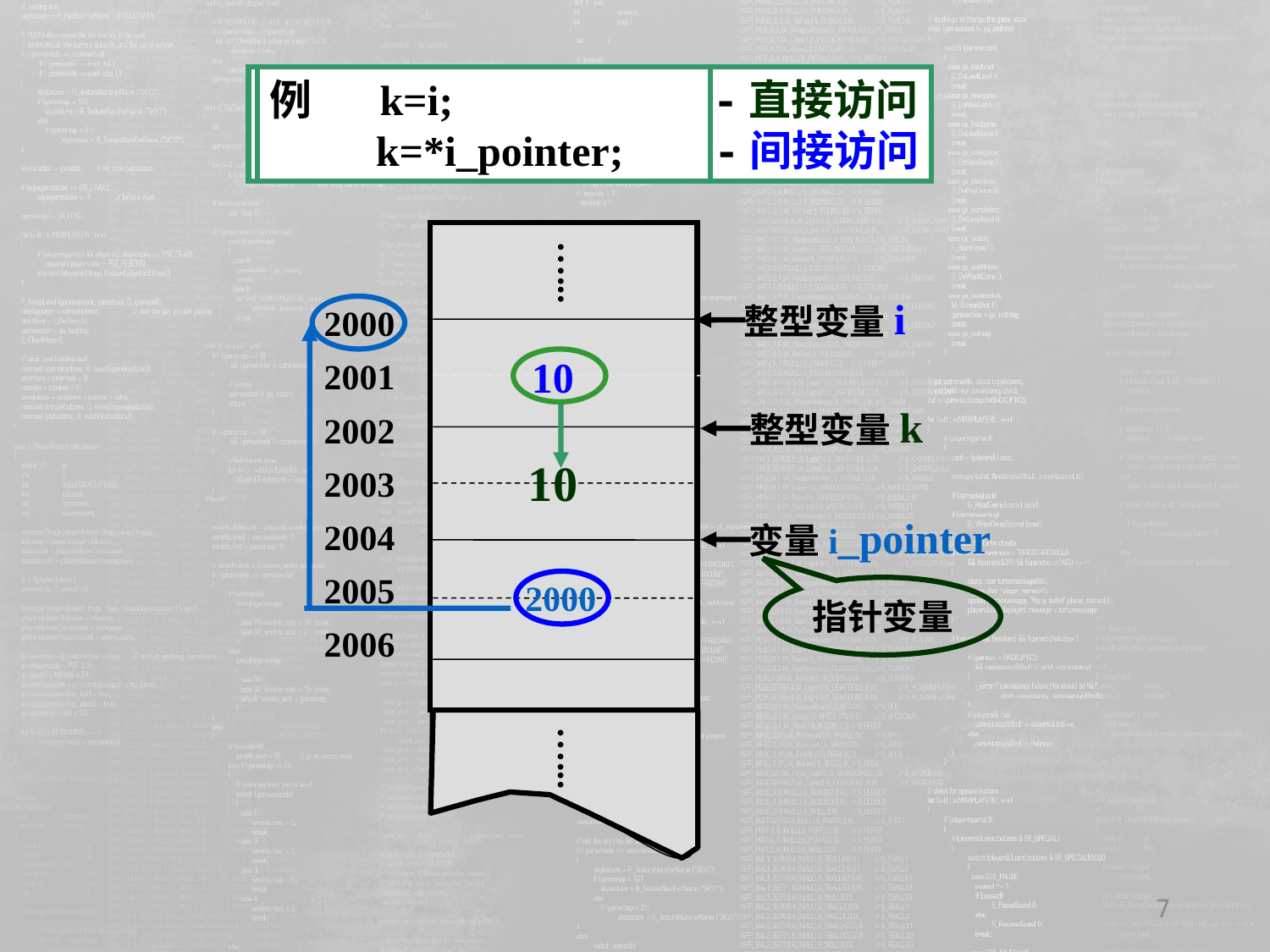

例      k=i;                       --直接访问
          k=*i_pointer;       --间接访问
例      k=i;
          k=*i_pointer;

…...
整型变量i
2000

10
2001

整型变量k
2002

2003

变量i_pointer
2004

2005
2000
指针变量

2006

…...

10

7